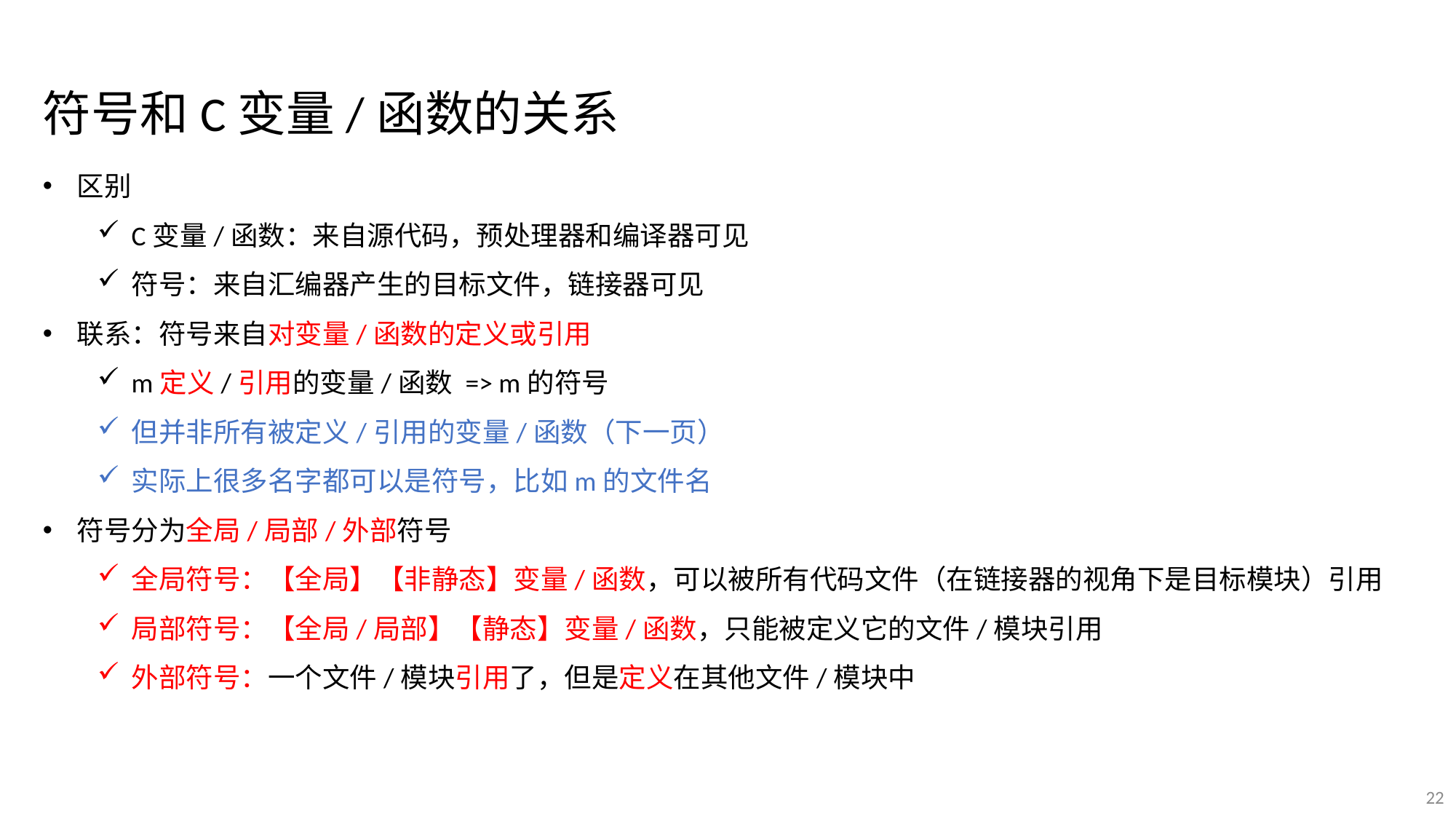

符号和C变量/函数的关系
区别
C变量/函数：来自源代码，预处理器和编译器可见
符号：来自汇编器产生的目标文件，链接器可见
联系：符号来自对变量/函数的定义或引用
m定义/引用的变量/函数 => m的符号
但并非所有被定义/引用的变量/函数（下一页）
实际上很多名字都可以是符号，比如m的文件名
符号分为全局/局部/外部符号
全局符号：【全局】【非静态】变量/函数，可以被所有代码文件（在链接器的视角下是目标模块）引用
局部符号：【全局/局部】【静态】变量/函数，只能被定义它的文件/模块引用
外部符号：一个文件/模块引用了，但是定义在其他文件/模块中
22